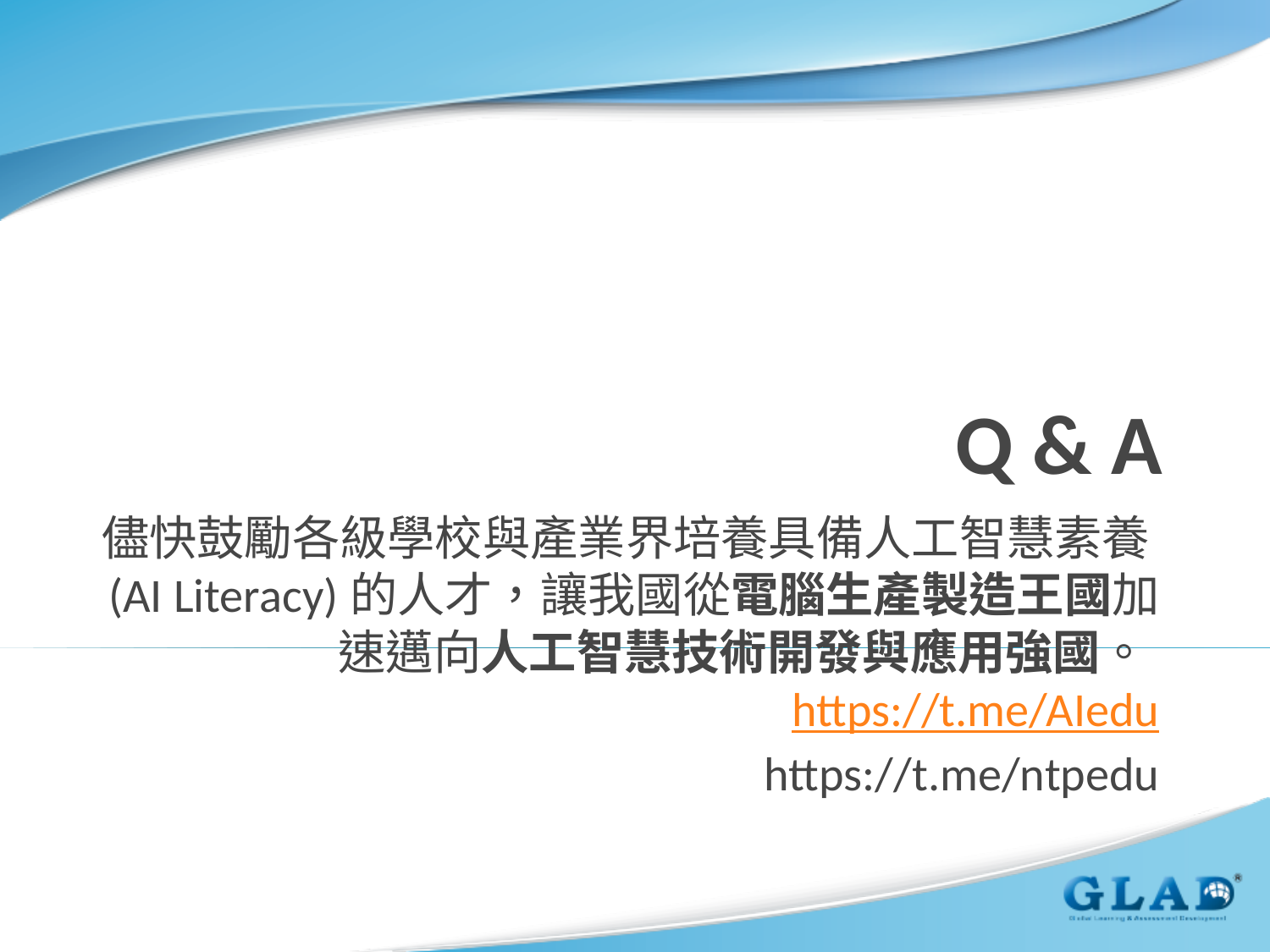

# Q & A
儘快鼓勵各級學校與產業界培養具備人工智慧素養(AI Literacy)的人才，讓我國從電腦生產製造王國加速邁向人工智慧技術開發與應用強國。https://t.me/AIedu
https://t.me/ntpedu